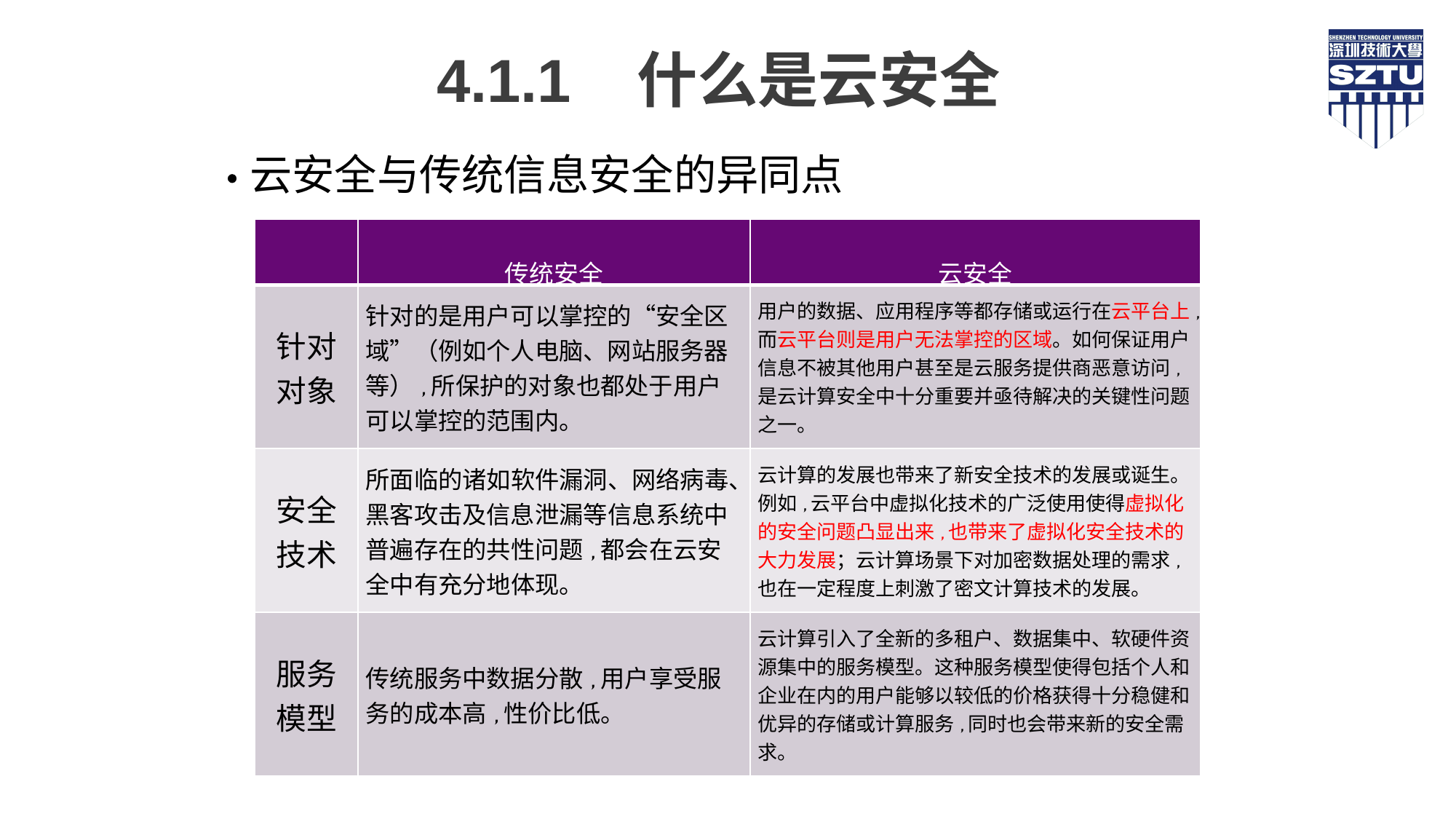

4.1.1   什么是云安全
云安全与传统信息安全的异同点

|  | 传统安全 | 云安全 |
| --- | --- | --- |
| 针对对象 | 针对的是用户可以掌控的“安全区域”（例如个人电脑、网站服务器等）,所保护的对象也都处于用户可以掌控的范围内。 | 用户的数据、应用程序等都存储或运行在云平台上,而云平台则是用户无法掌控的区域。如何保证用户信息不被其他用户甚至是云服务提供商恶意访问,是云计算安全中十分重要并亟待解决的关键性问题之一。 |
| 安全技术 | 所面临的诸如软件漏洞、网络病毒、黑客攻击及信息泄漏等信息系统中普遍存在的共性问题,都会在云安全中有充分地体现。 | 云计算的发展也带来了新安全技术的发展或诞生。例如,云平台中虚拟化技术的广泛使用使得虚拟化的安全问题凸显出来,也带来了虚拟化安全技术的大力发展；云计算场景下对加密数据处理的需求,也在一定程度上刺激了密文计算技术的发展。 |
| 服务模型 | 传统服务中数据分散,用户享受服务的成本高,性价比低。 | 云计算引入了全新的多租户、数据集中、软硬件资源集中的服务模型。这种服务模型使得包括个人和企业在内的用户能够以较低的价格获得十分稳健和优异的存储或计算服务,同时也会带来新的安全需求。 |